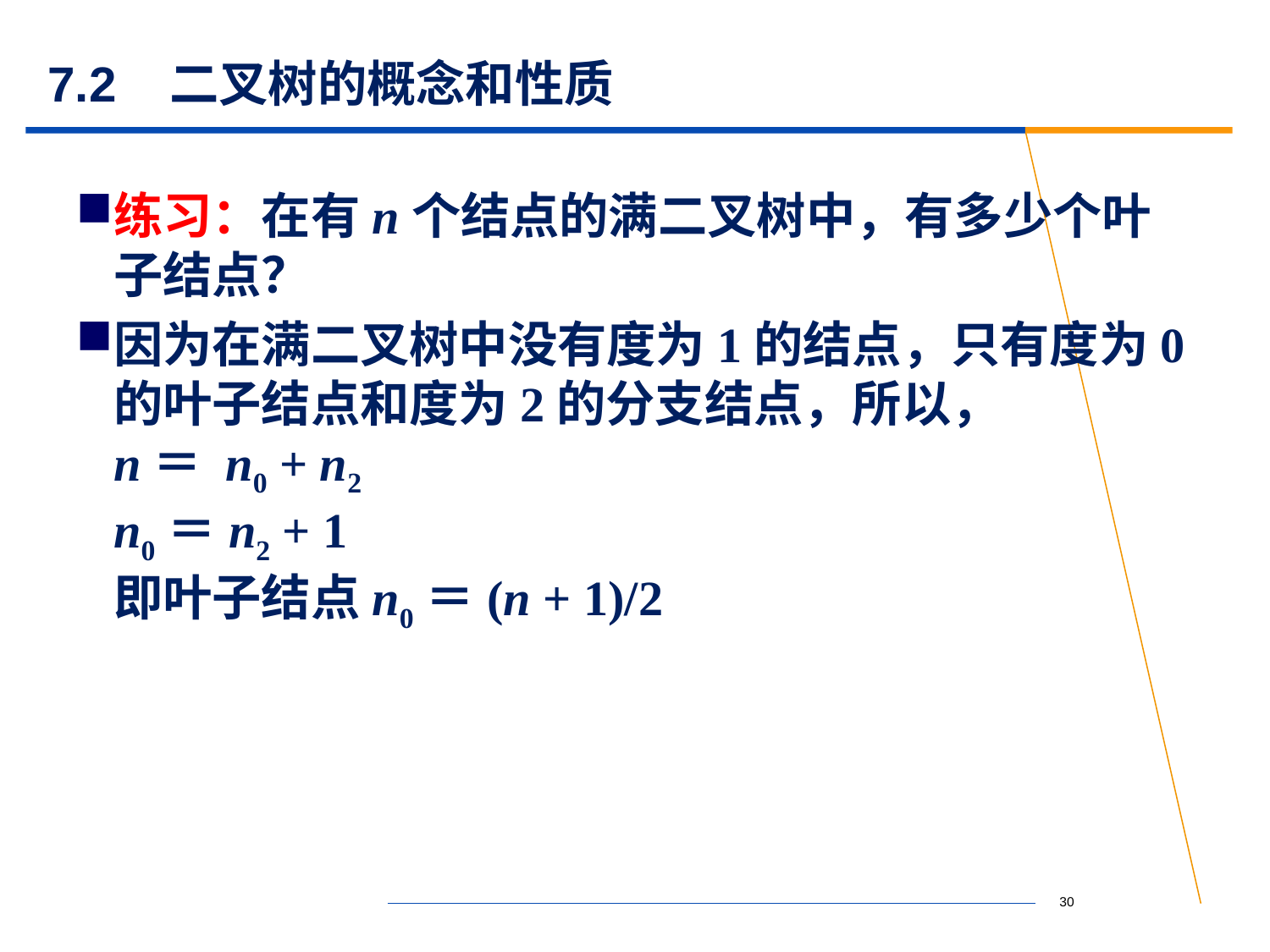

# 7.2   二叉树的概念和性质
练习：在有n个结点的满二叉树中，有多少个叶子结点？
因为在满二叉树中没有度为1的结点，只有度为0的叶子结点和度为2的分支结点，所以，
n＝ n0 + n2
n0＝n2 + 1
即叶子结点n0＝(n + 1)/2